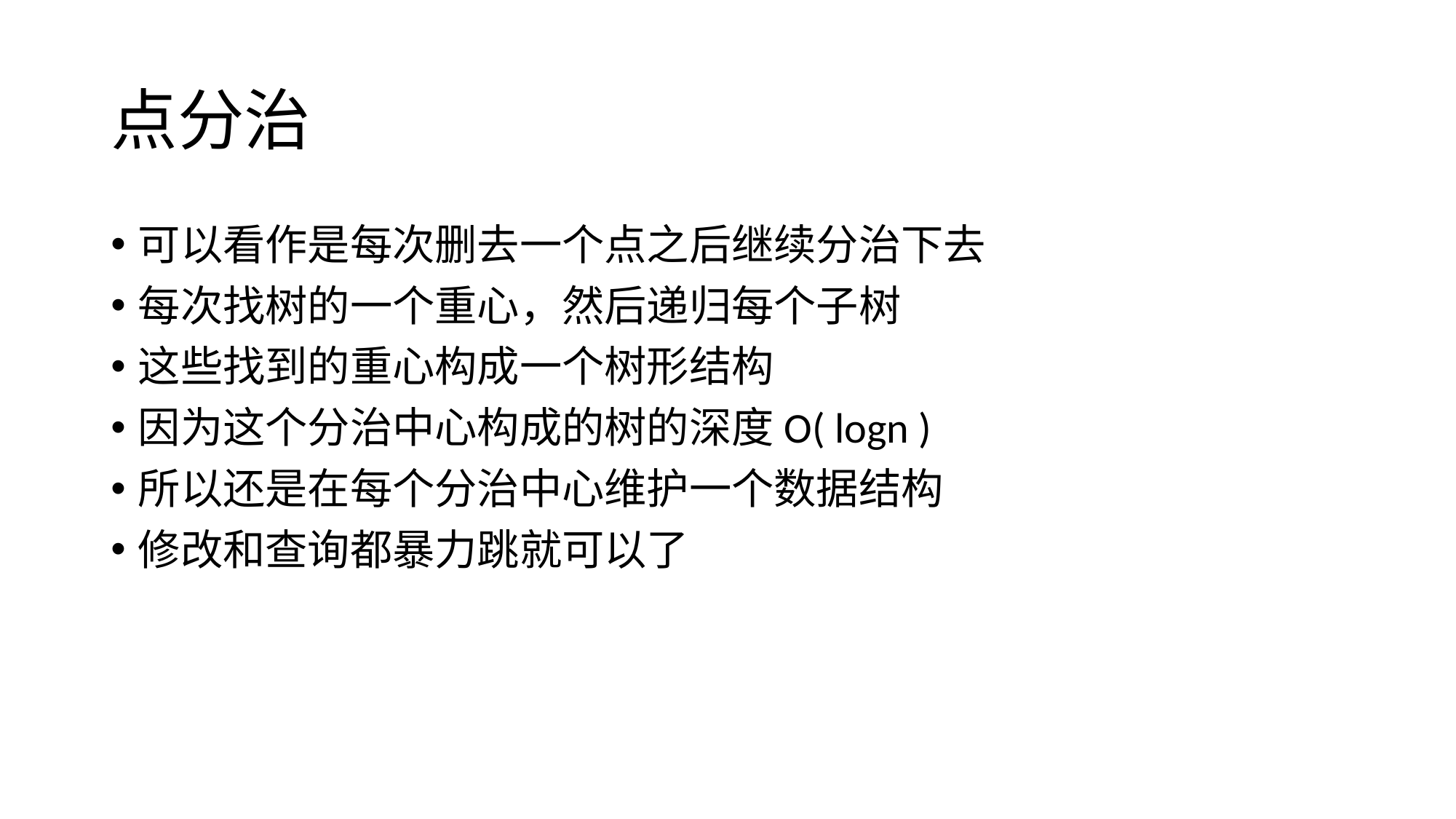

# 点分治
可以看作是每次删去一个点之后继续分治下去
每次找树的一个重心，然后递归每个子树
这些找到的重心构成一个树形结构
因为这个分治中心构成的树的深度O( logn )
所以还是在每个分治中心维护一个数据结构
修改和查询都暴力跳就可以了